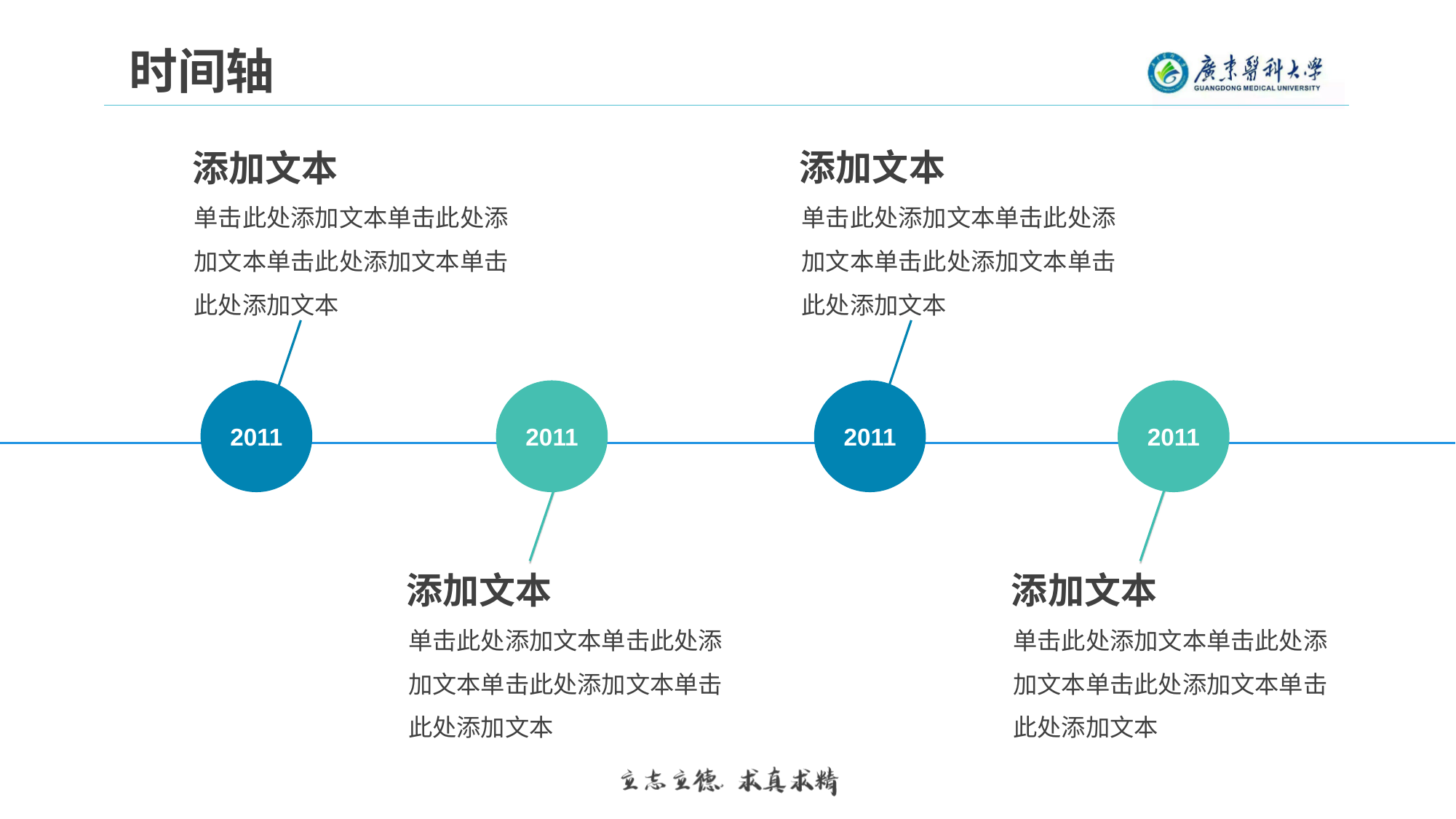

时间轴
添加文本
添加文本
单击此处添加文本单击此处添加文本单击此处添加文本单击此处添加文本
单击此处添加文本单击此处添加文本单击此处添加文本单击此处添加文本
2011
2011
2011
2011
添加文本
添加文本
单击此处添加文本单击此处添加文本单击此处添加文本单击此处添加文本
单击此处添加文本单击此处添加文本单击此处添加文本单击此处添加文本